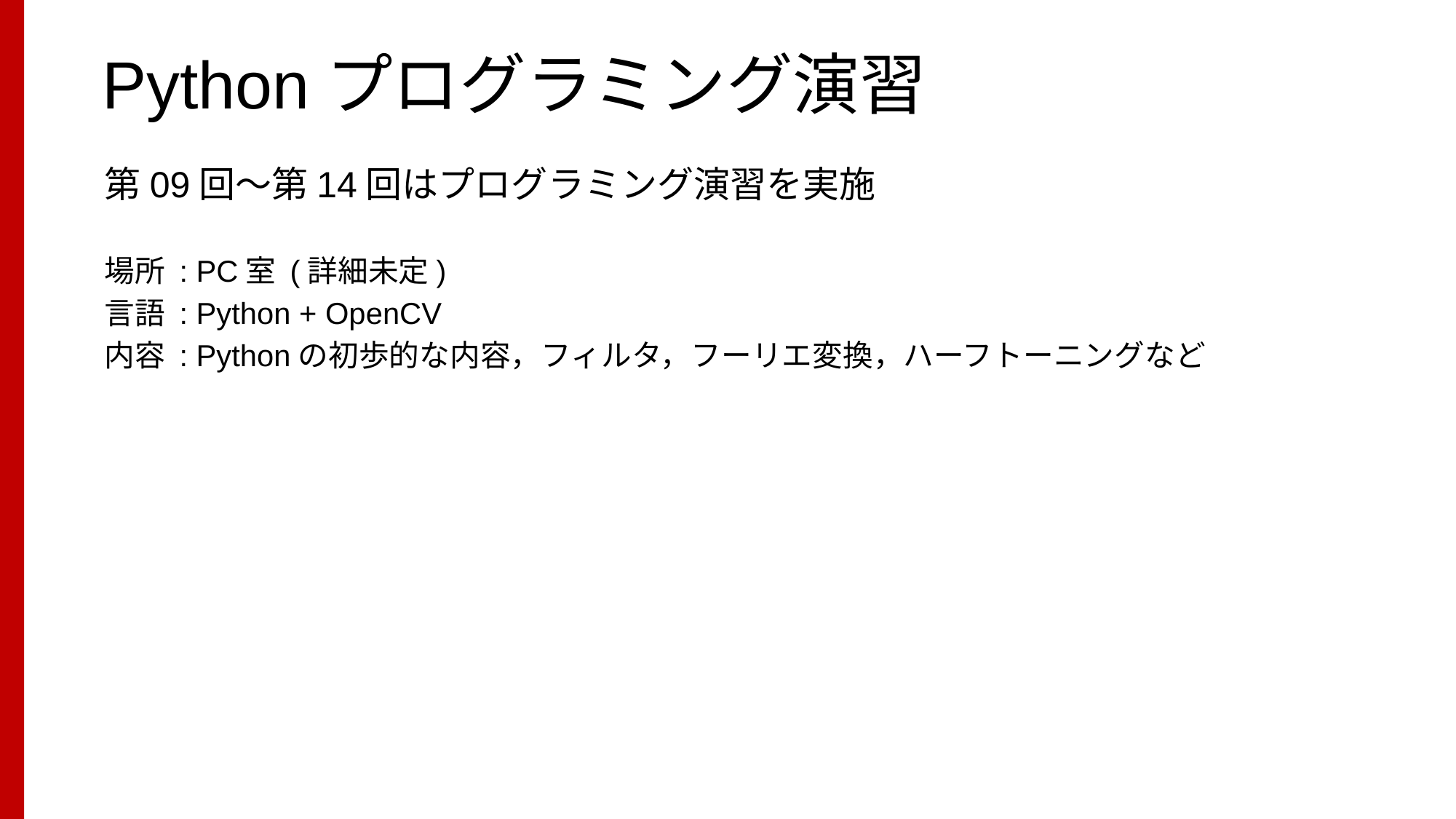

# Pythonプログラミング演習
第09回～第14回はプログラミング演習を実施

場所 : PC室 (詳細未定)
言語 : Python + OpenCV
内容 : Pythonの初歩的な内容，フィルタ，フーリエ変換，ハーフトーニングなど